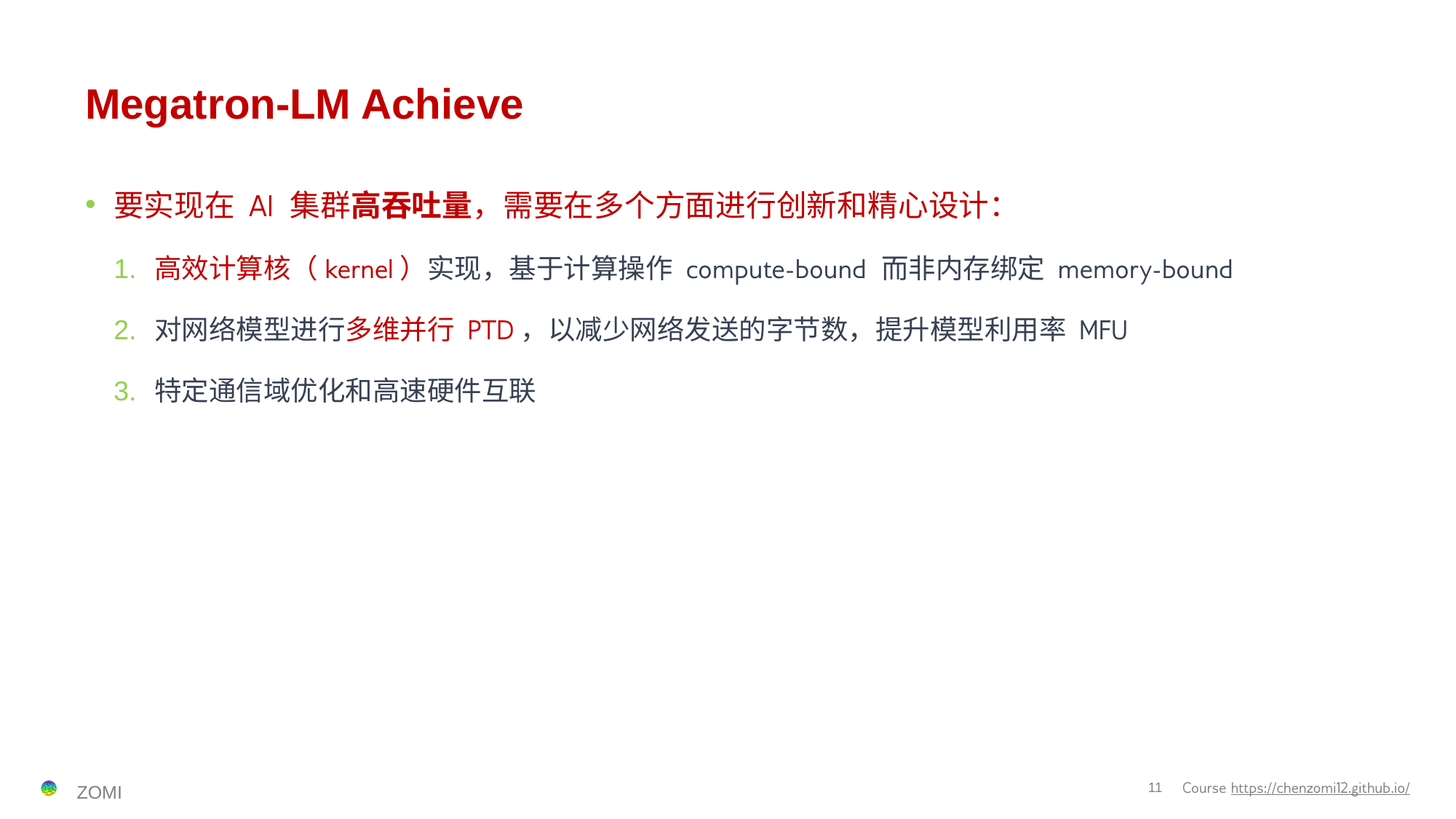

# Megatron-LM Achieve
要实现在 AI 集群高吞吐量，需要在多个方面进行创新和精心设计：
高效计算核（kernel）实现，基于计算操作 compute-bound 而非内存绑定 memory-bound
对网络模型进行多维并行 PTD，以减少网络发送的字节数，提升模型利用率 MFU
特定通信域优化和高速硬件互联